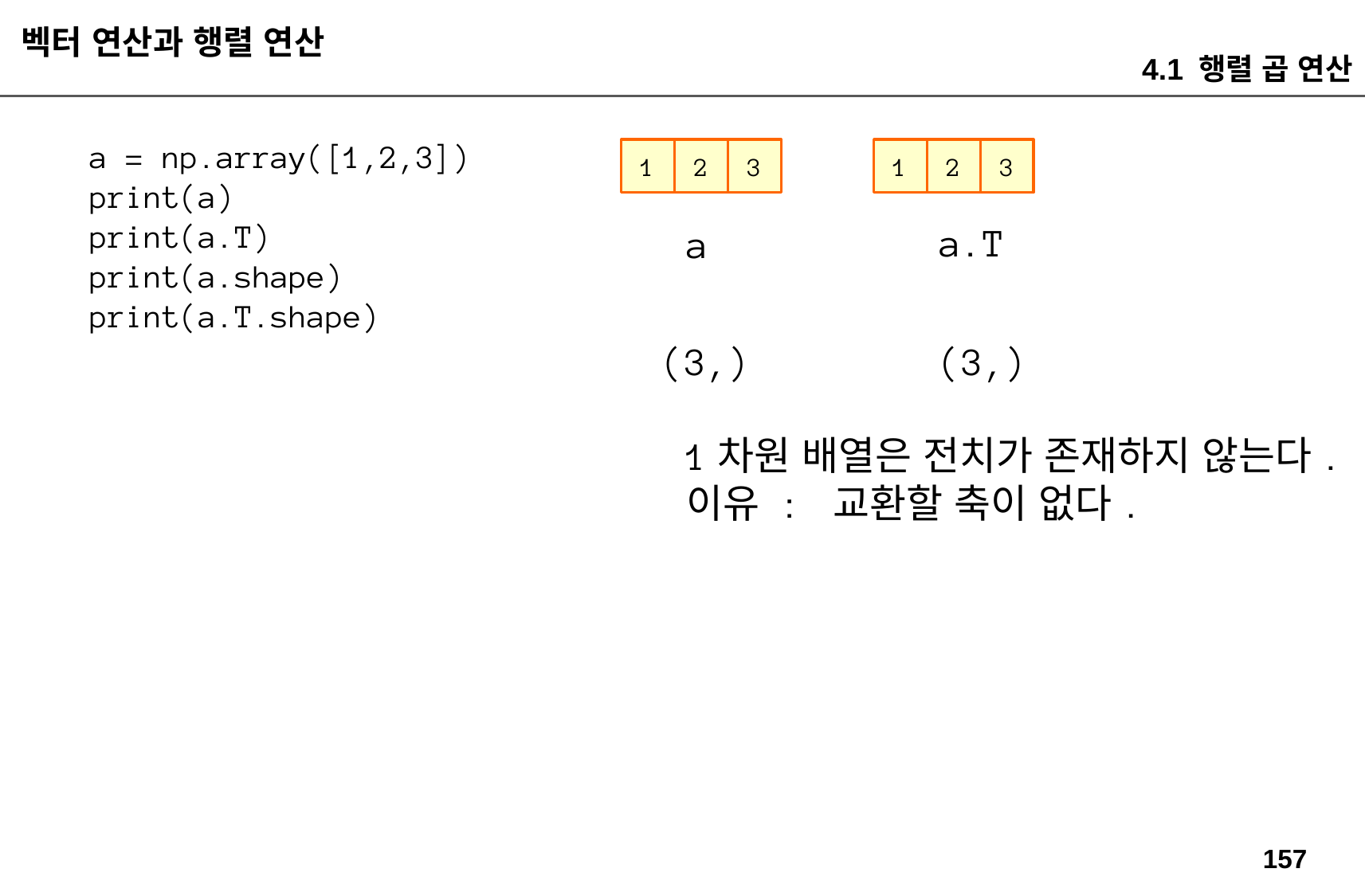

벡터 연산과 행렬 연산
4.1 행렬 곱 연산
a = np.array([1,2,3])
print(a)
print(a.T)
print(a.shape)
print(a.T.shape)
1
2
3
1
2
3
a.T
a
(3,)
(3,)
1차원 배열은 전치가 존재하지 않는다.
이유 : 교환할 축이 없다.